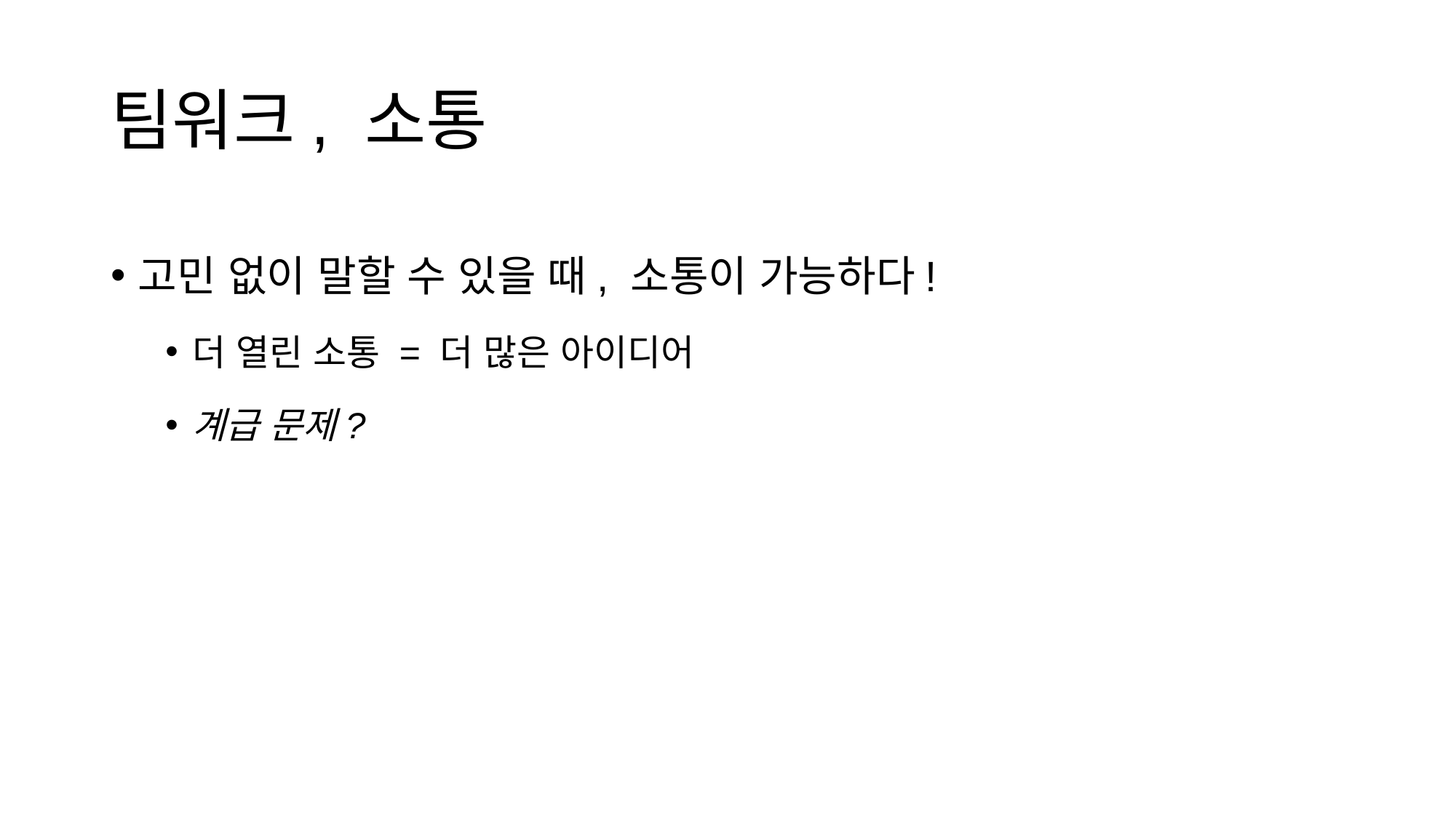

# 팀워크, 소통
고민 없이 말할 수 있을 때, 소통이 가능하다!
더 열린 소통 = 더 많은 아이디어
계급 문제?